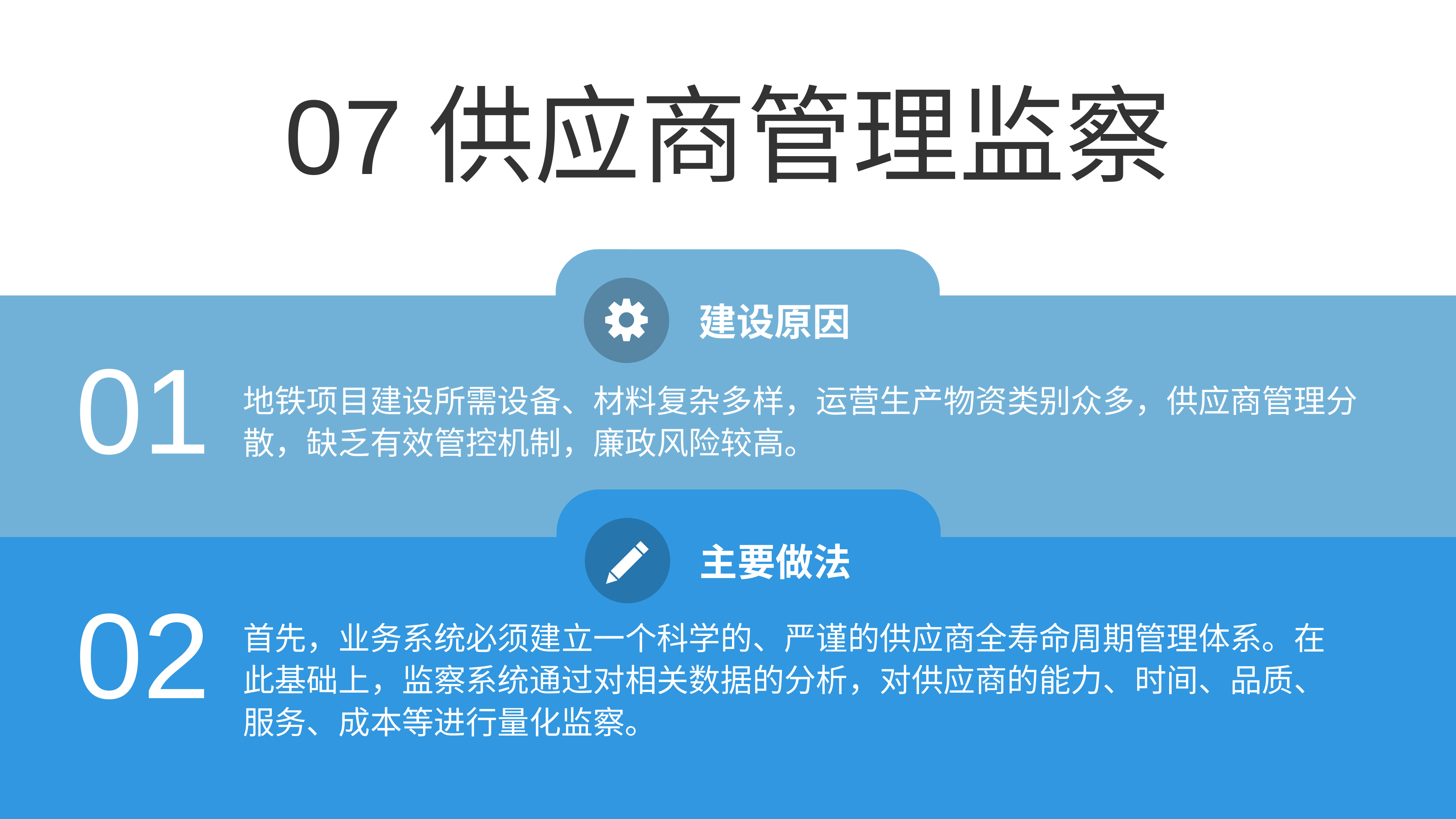

07供应商管理监察

建设原因

01
地铁项目建设所需设备、材料复杂多样，运营生产物资类别众多，供应商管理分散，缺乏有效管控机制，廉政风险较高。

主要做法

02
首先，业务系统必须建立一个科学的、严谨的供应商全寿命周期管理体系。在此基础上，监察系统通过对相关数据的分析，对供应商的能力、时间、品质、服务、成本等进行量化监察。
97